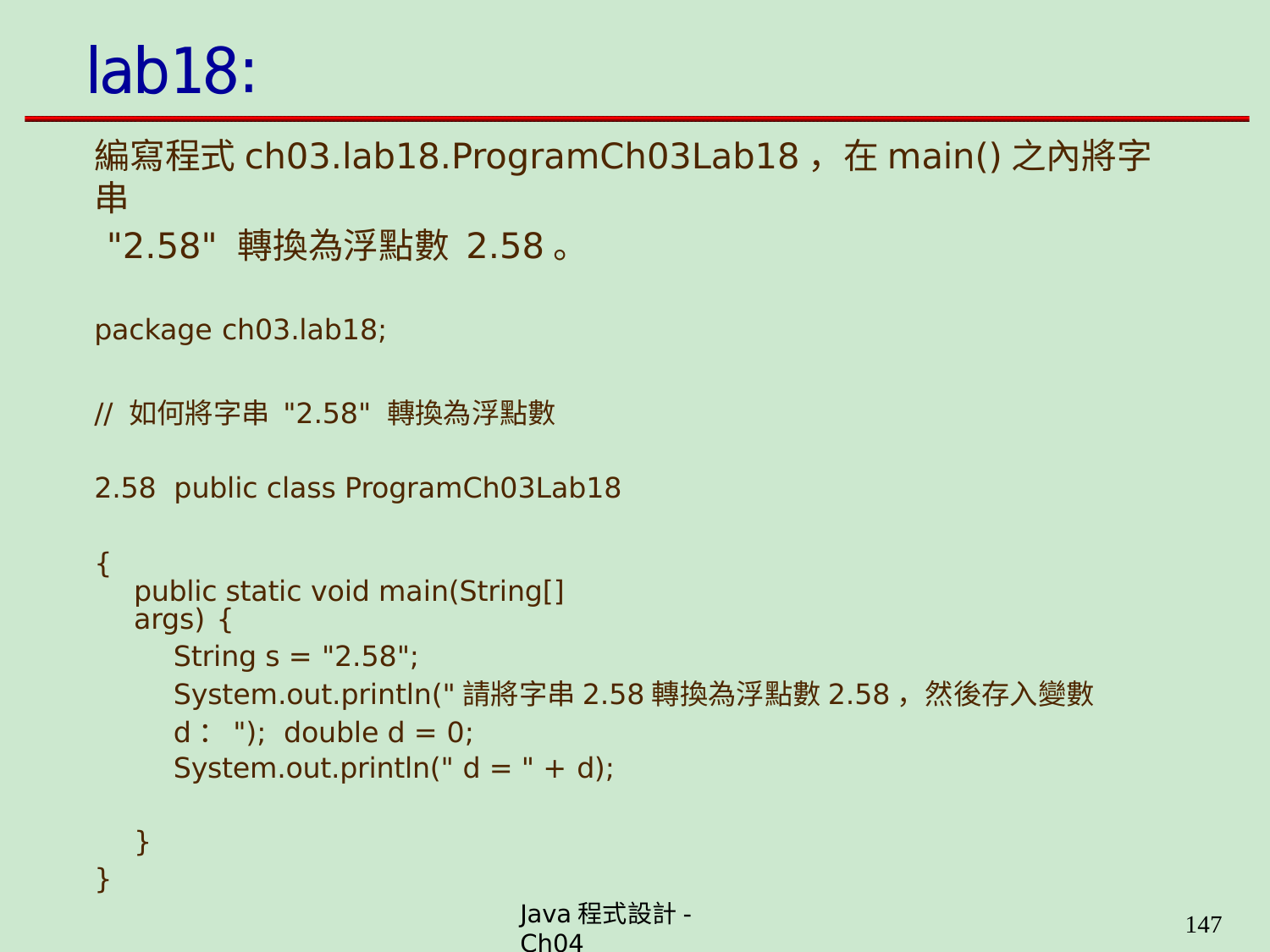

# lab18:
編寫程式ch03.lab18.ProgramCh03Lab18，在main()之內將字串
"2.58" 轉換為浮點數 2.58。

package ch03.lab18;
// 如何將字串 "2.58" 轉換為浮點數 2.58  public class ProgramCh03Lab18 {
public static void main(String[] args) {
String s = "2.58";
System.out.println("請將字串2.58轉換為浮點數2.58，然後存入變數 d：");  double d = 0;
System.out.println(" d = " + d);

}
}
Java程式設計-Ch04
147